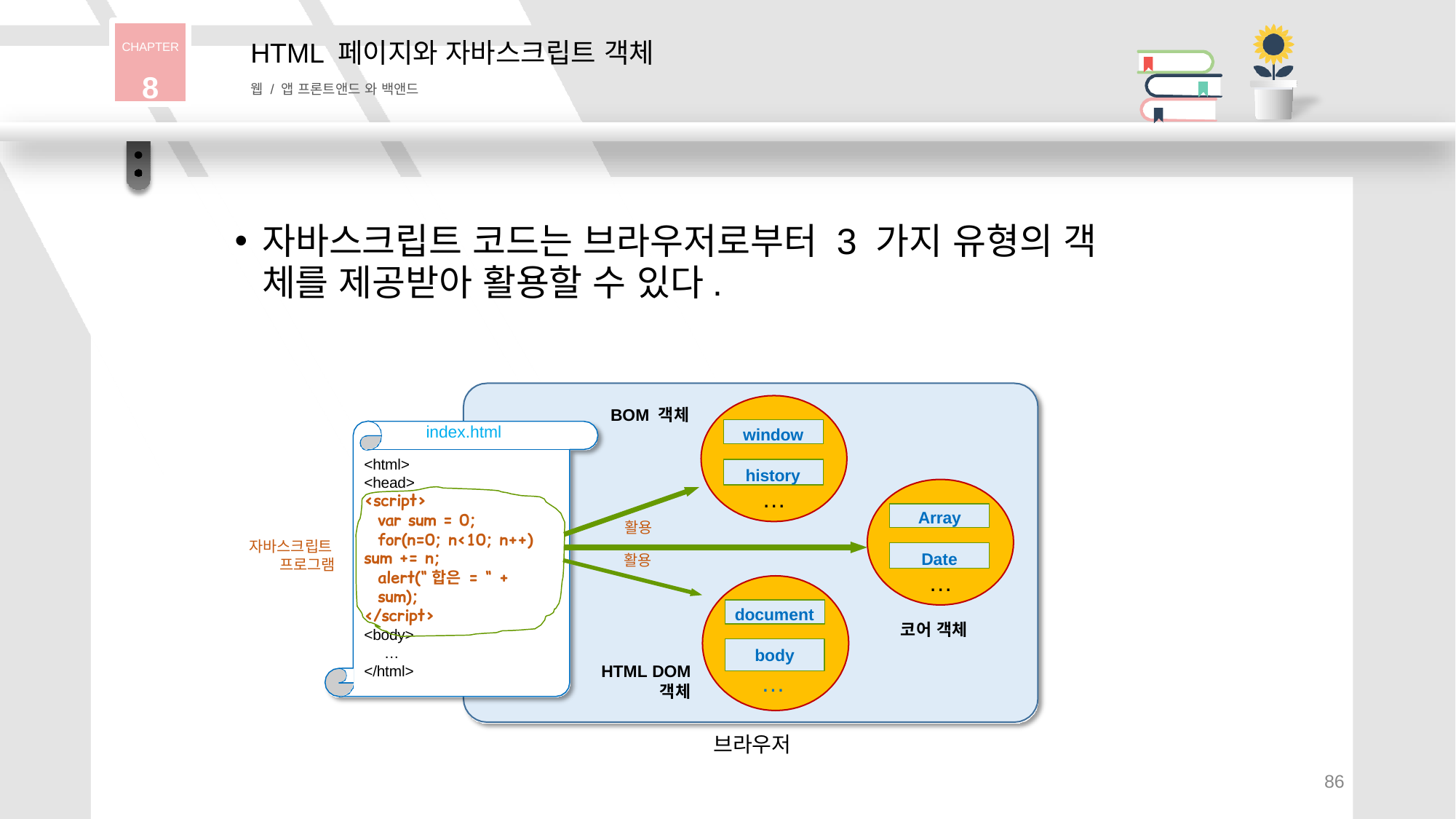

CHAPTER

8

HTML 페이지와 자바스크립트 객체
웹 / 앱 프론트앤드 와 백앤드

자바스크립트 코드는 브라우저로부터 3 가지 유형의 객
체를 제공받아 활용할 수 있다.

BOM 객체

index.html
window

<html>
<head>
<script>
var sum = 0;  for(n=0; n<10; n++)
sum += n;
alert(“합은 = “ + sum);
</script>
<body>
…
</html>
history

…

Array
활용
활용
자바스크립트
프로그램

Date

…

document
코어 객체

body
…
HTML DOM
객체

브라우저
86